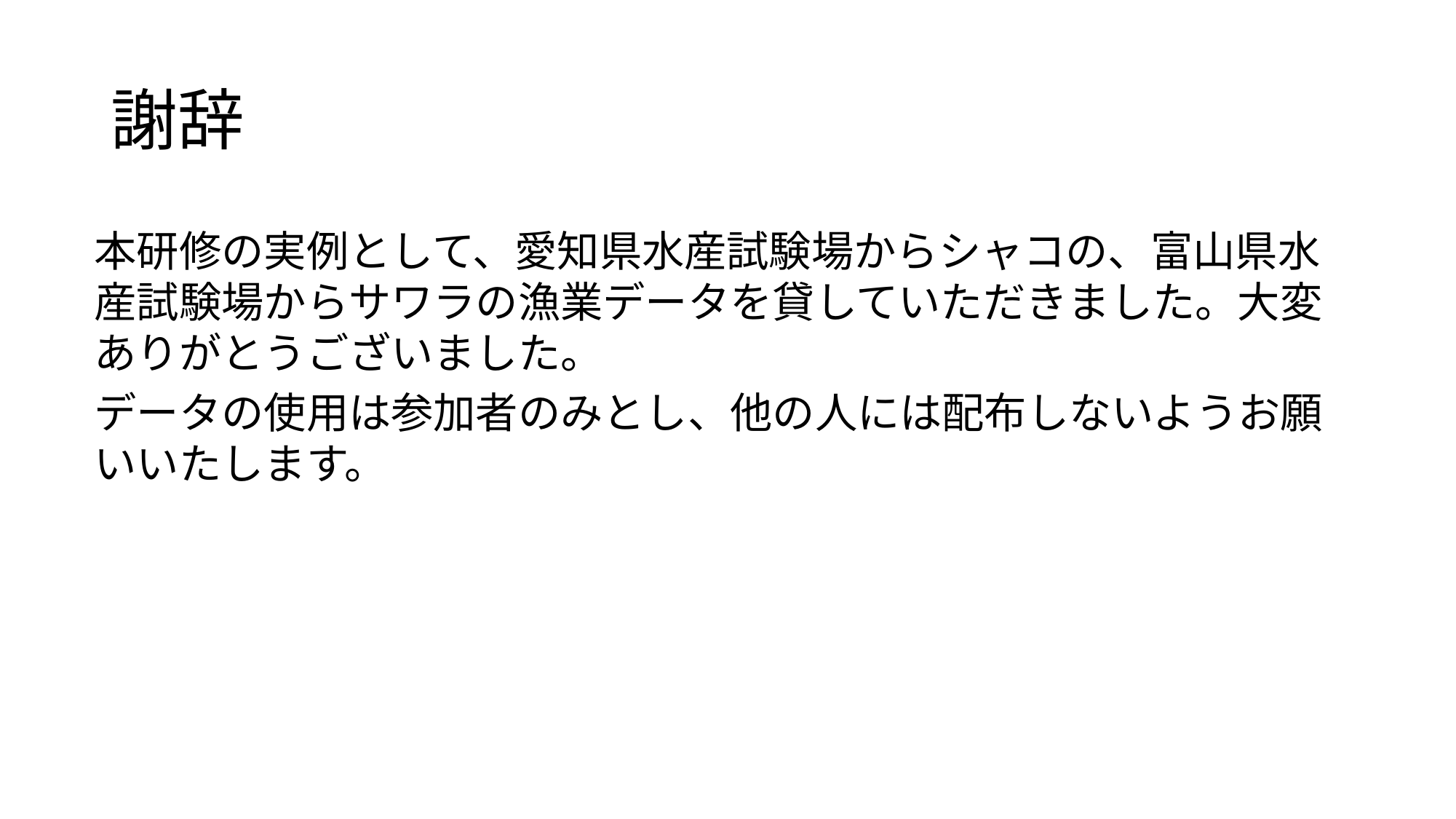

# 謝辞
本研修の実例として、愛知県水産試験場からシャコの、富山県水産試験場からサワラの漁業データを貸していただきました。大変ありがとうございました。
データの使用は参加者のみとし、他の人には配布しないようお願いいたします。